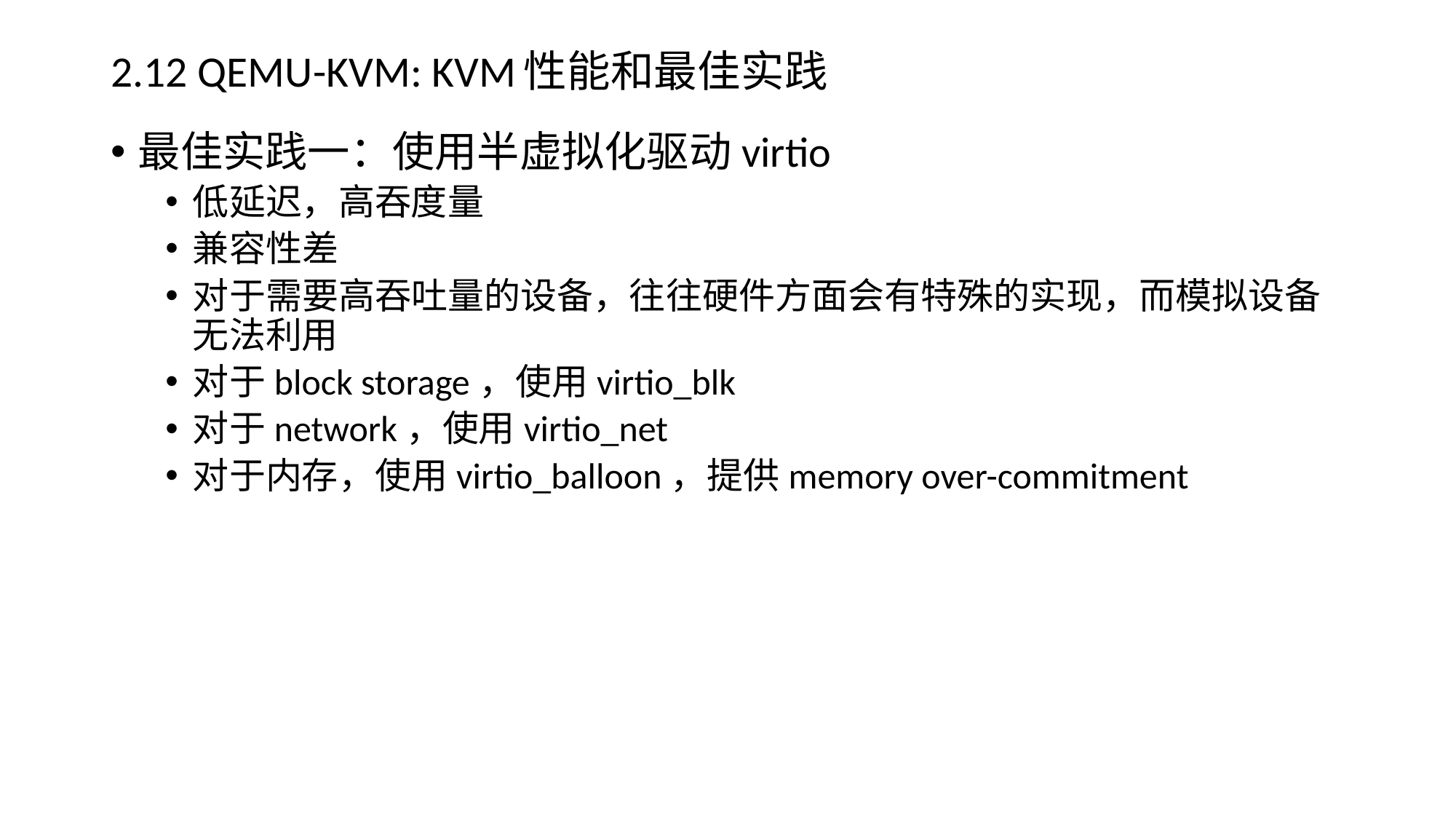

# 2.12 QEMU-KVM: KVM性能和最佳实践
最佳实践一：使用半虚拟化驱动virtio
低延迟，高吞度量
兼容性差
对于需要高吞吐量的设备，往往硬件方面会有特殊的实现，而模拟设备无法利用
对于block storage，使用virtio_blk
对于network，使用virtio_net
对于内存，使用virtio_balloon，提供memory over-commitment